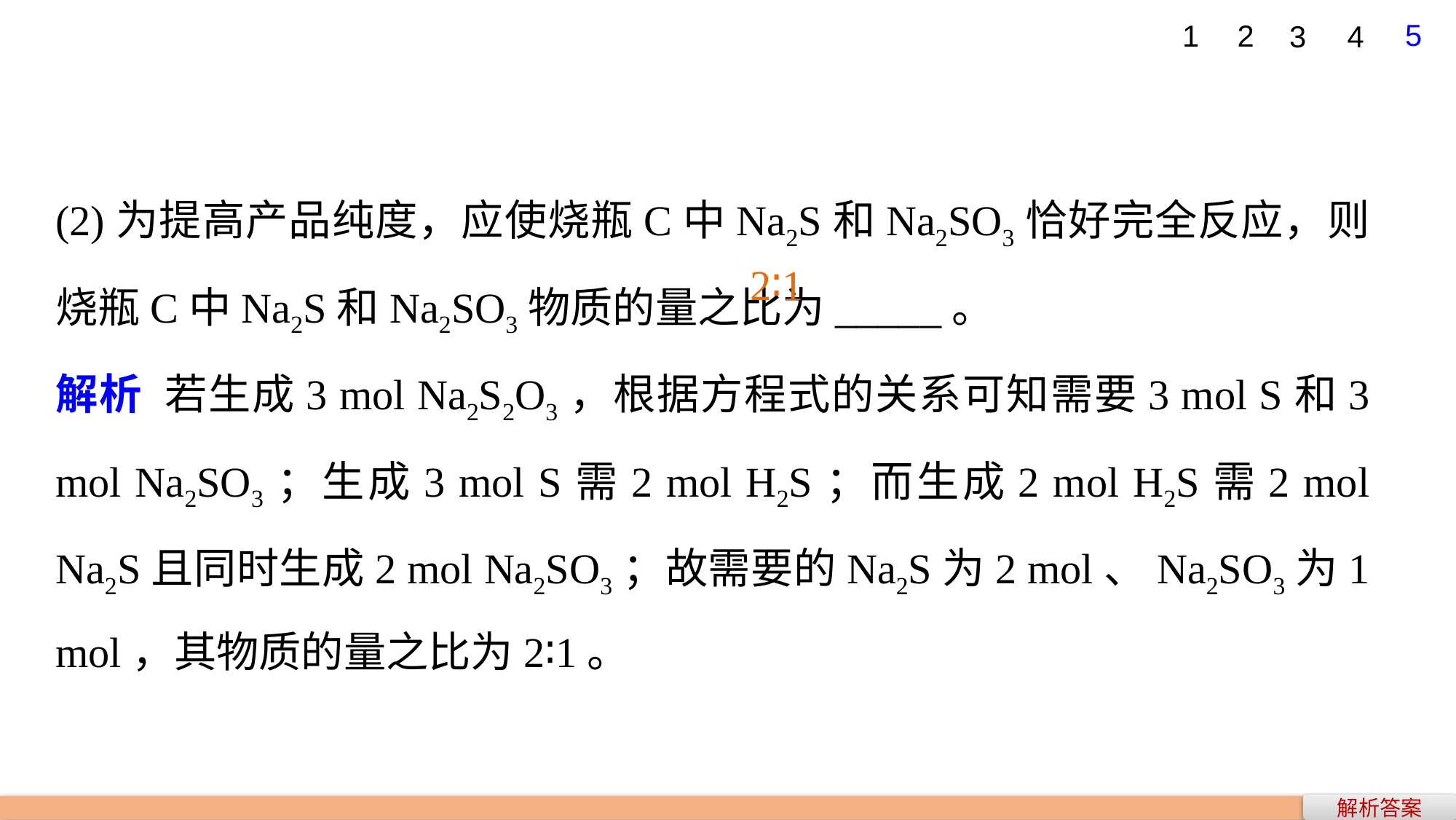

5
1
2
3
4
(2)为提高产品纯度，应使烧瓶C中Na2S和Na2SO3恰好完全反应，则烧瓶C中Na2S和Na2SO3物质的量之比为_____。
解析  若生成3 mol Na2S2O3，根据方程式的关系可知需要3 mol S和3 mol Na2SO3；生成3 mol S需2 mol H2S；而生成2 mol H2S需2 mol Na2S且同时生成2 mol Na2SO3；故需要的Na2S为2 mol、Na2SO3为1 mol，其物质的量之比为2∶1。
2∶1
解析答案